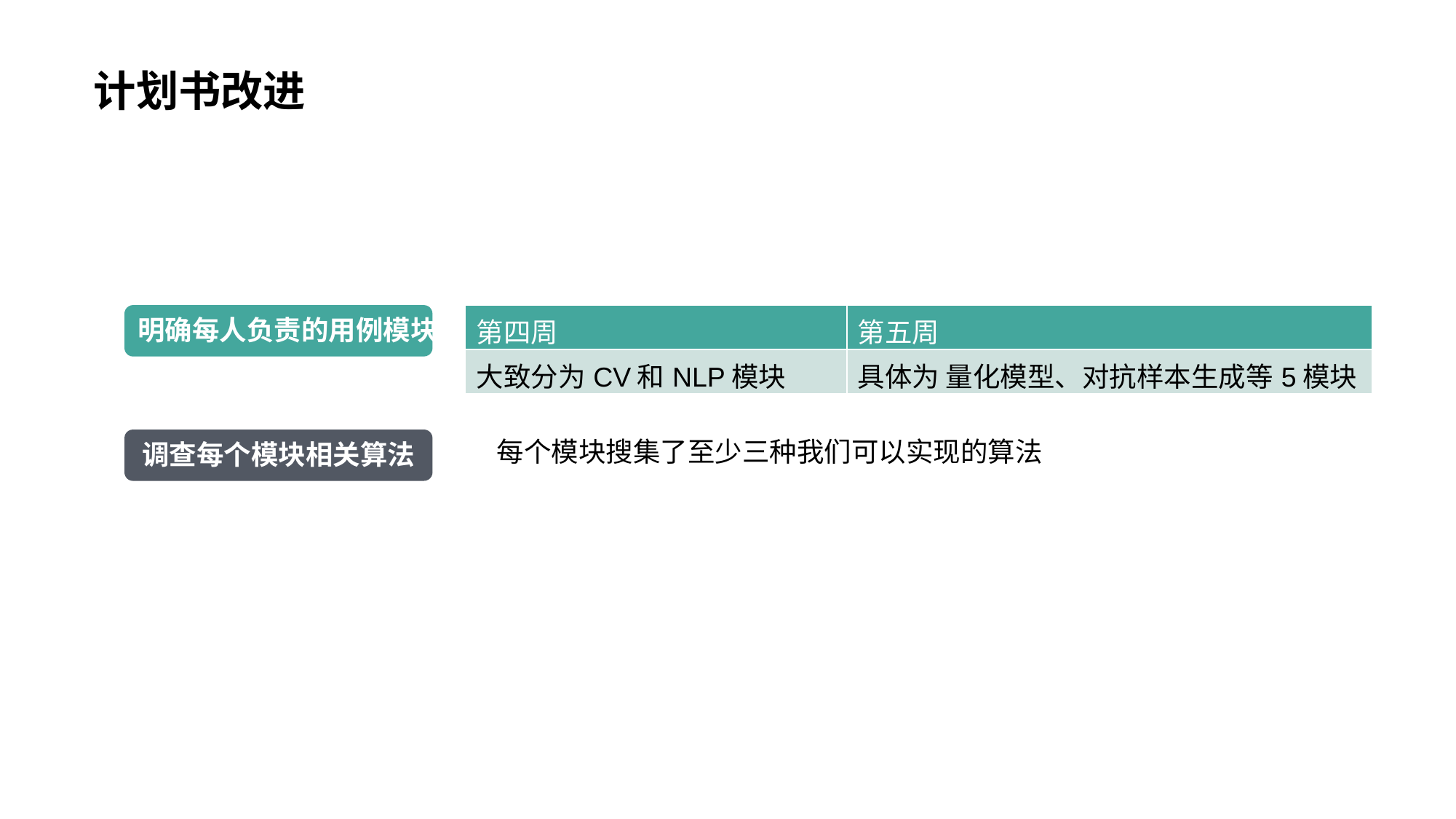

# 计划书改进
明确每人负责的用例模块
| 第四周 | 第五周 |
| --- | --- |
| 大致分为CV和NLP模块 | 具体为 量化模型、对抗样本生成等5模块 |
调查每个模块相关算法
每个模块搜集了至少三种我们可以实现的算法